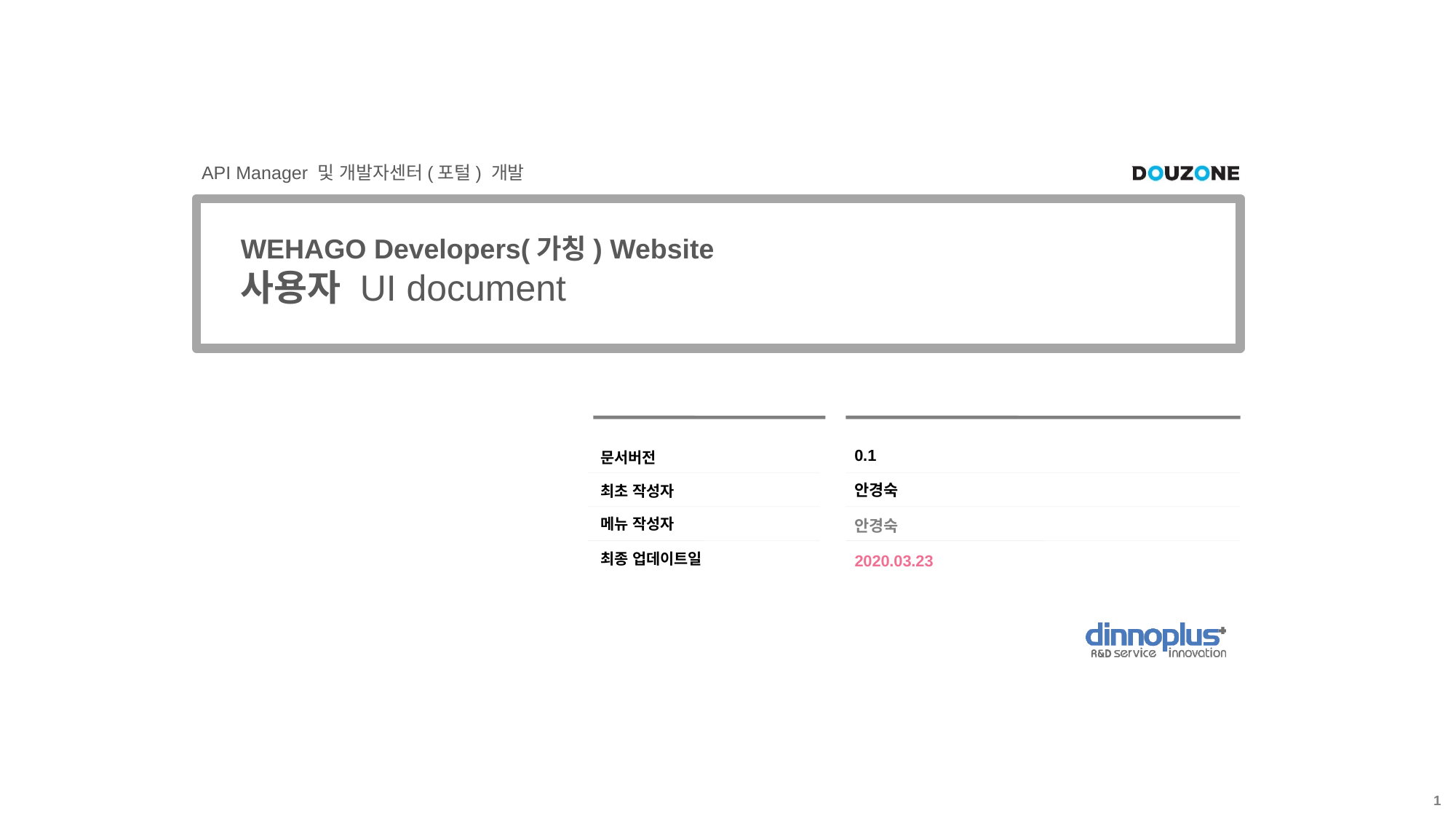

WEHAGO Developers(가칭) Website
사용자 UI document
0.1
안경숙
안경숙
2020.03.23